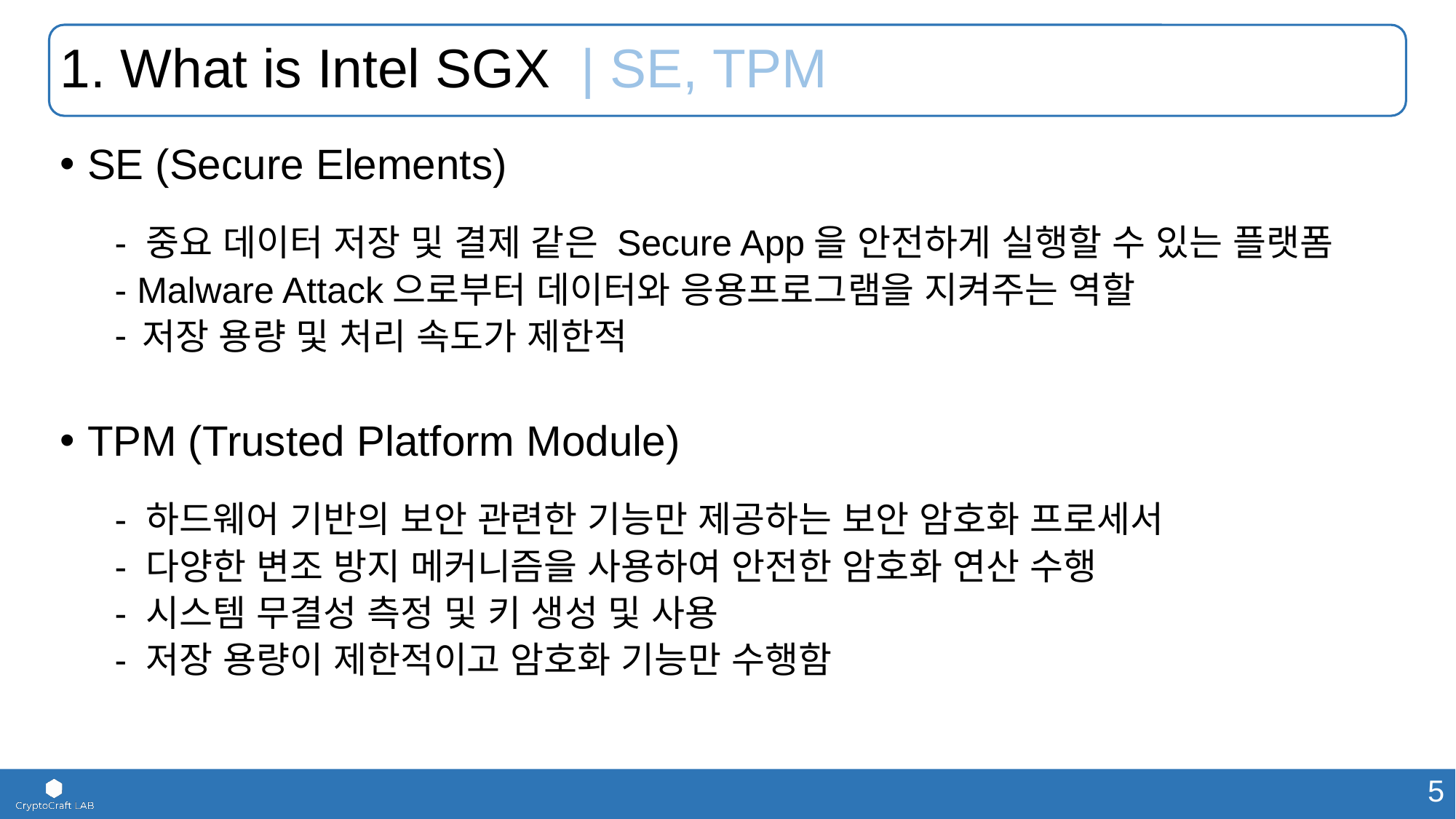

# 1. What is Intel SGX  | SE, TPM
SE (Secure Elements)

- 중요 데이터 저장 및 결제 같은 Secure App을 안전하게 실행할 수 있는 플랫폼
- Malware Attack으로부터 데이터와 응용프로그램을 지켜주는 역할
저장 용량 및 처리 속도가 제한적

TPM (Trusted Platform Module)

- 하드웨어 기반의 보안 관련한 기능만 제공하는 보안 암호화 프로세서
- 다양한 변조 방지 메커니즘을 사용하여 안전한 암호화 연산 수행
- 시스템 무결성 측정 및 키 생성 및 사용
- 저장 용량이 제한적이고 암호화 기능만 수행함